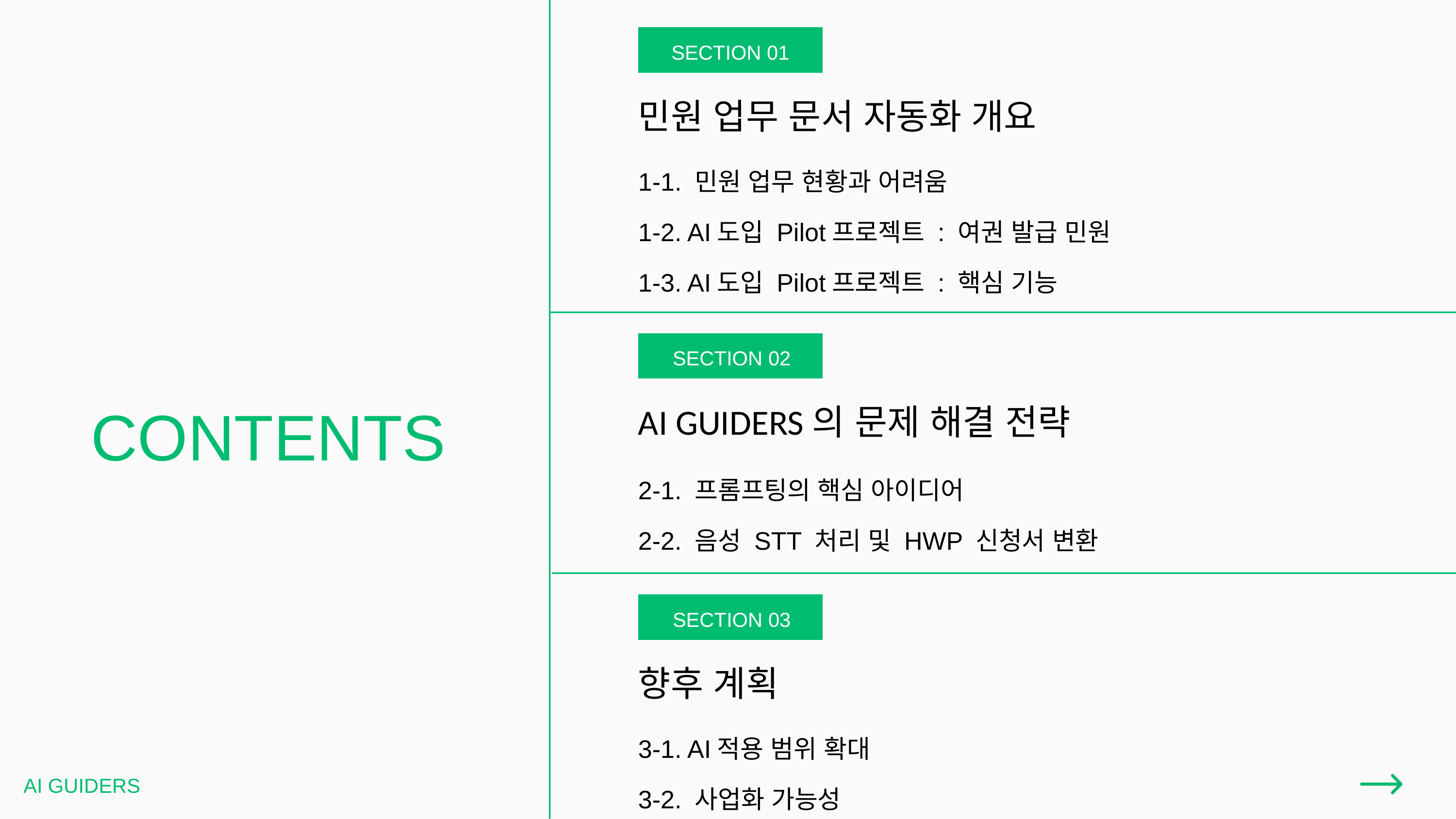

SECTION 01
민원 업무 문서 자동화 개요
1-1. 민원 업무 현황과 어려움
1-2. AI도입 Pilot프로젝트 : 여권 발급 민원
1-3. AI도입 Pilot프로젝트 : 핵심 기능

SECTION 02
CONTENTS
AI GUIDERS의 문제 해결 전략
2-1. 프롬프팅의 핵심 아이디어
2-2. 음성 STT 처리 및 HWP 신청서 변환

SECTION 03
향후 계획
3-1. AI적용 범위 확대
3-2. 사업화 가능성
AI GUIDERS